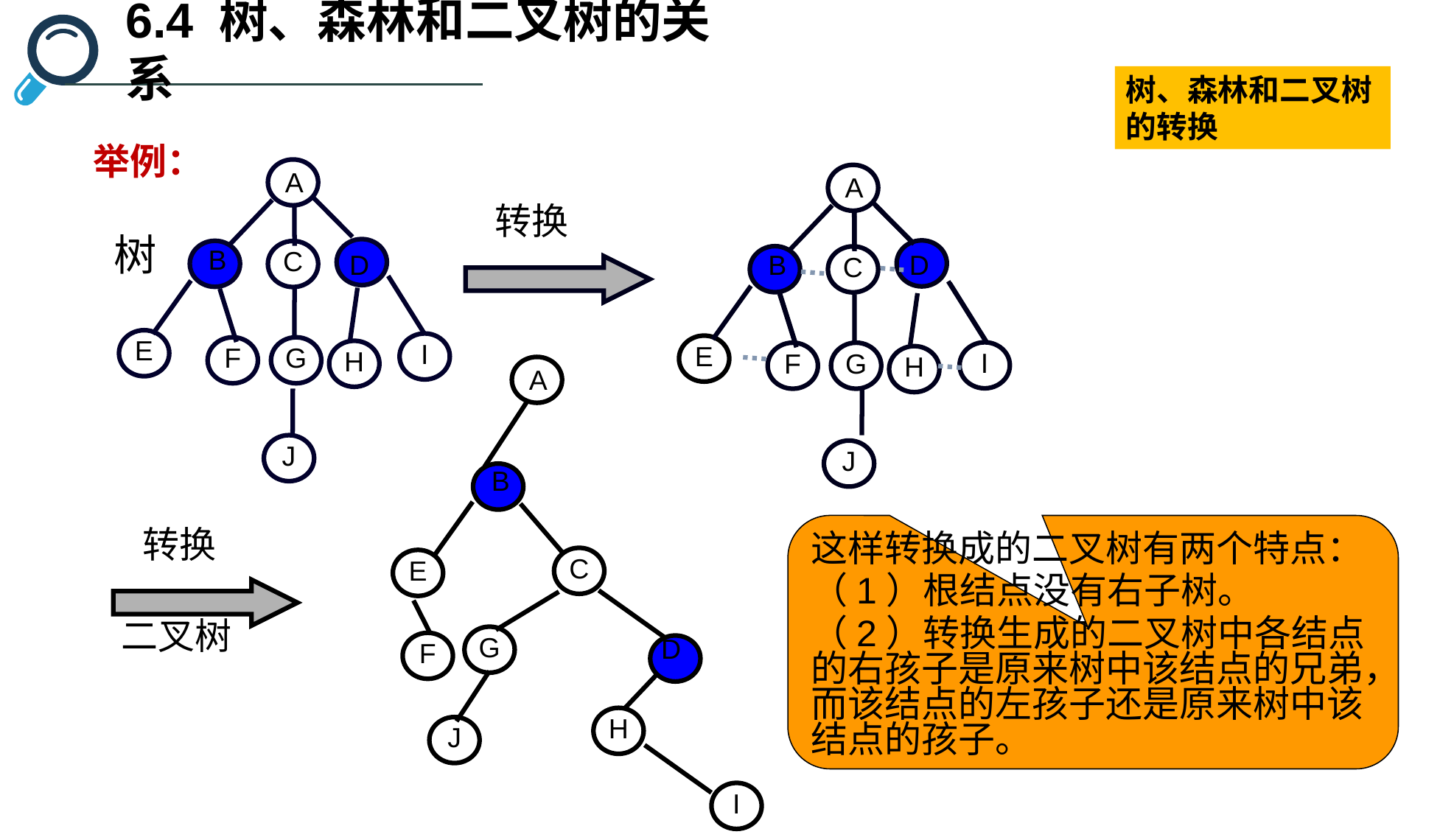

6.4 树、森林和二叉树的关系
树、森林和二叉树的转换
举例：

A

C
B
D

E
I
F
G
H

J
树

A
转换

C
D
B

E
I
F
G
H

A

C

B

E

G
D
F

H
J

I

J
这样转换成的二叉树有两个特点：
（1）根结点没有右子树。
（2）转换生成的二叉树中各结点的右孩子是原来树中该结点的兄弟，而该结点的左孩子还是原来树中该结点的孩子。

转换

二叉树